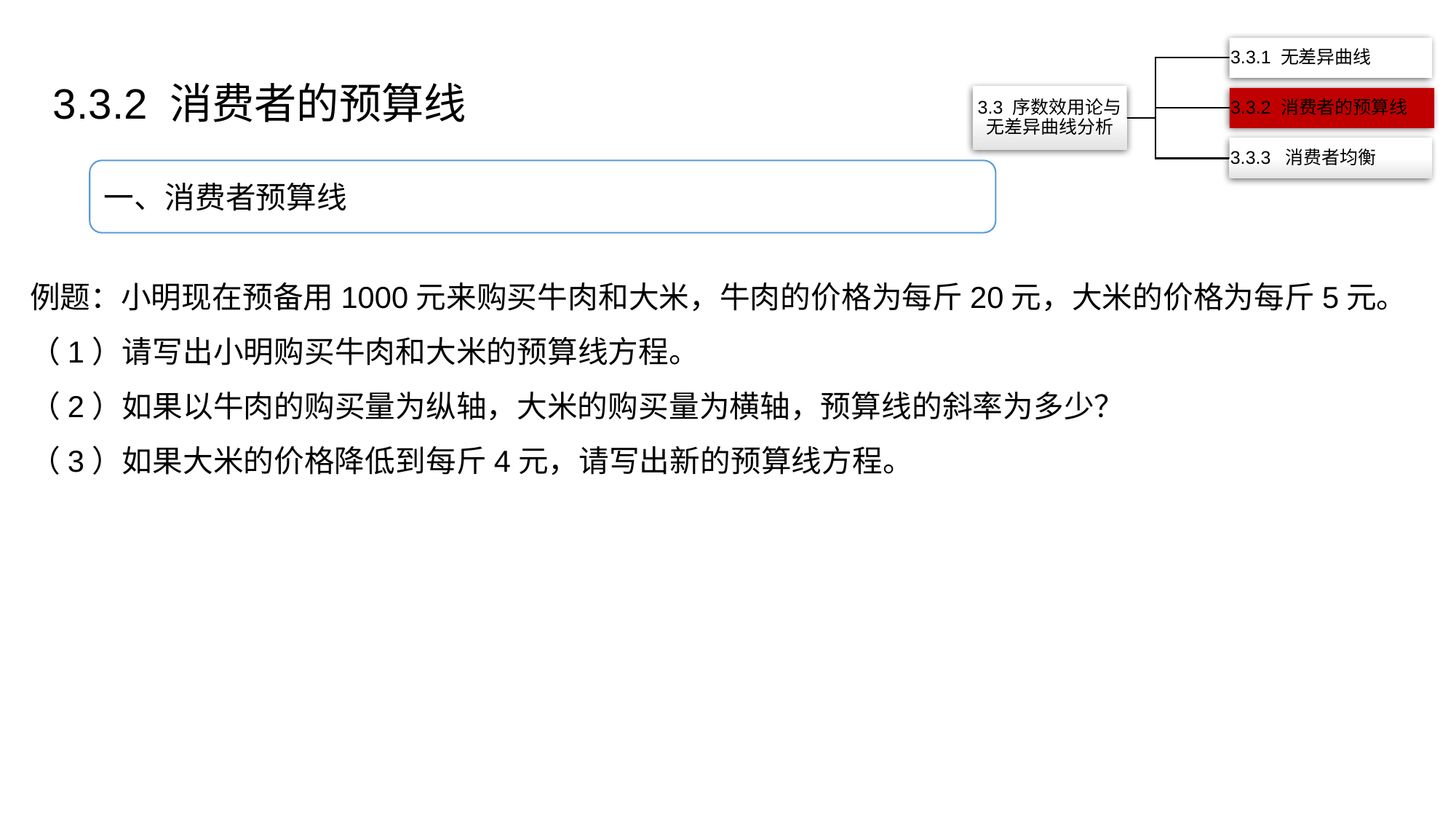

3.3 序数效用论与无差异曲线分析
3.3.1 无差异曲线
3.3.2 消费者的预算线
3.3.3  消费者均衡

3.3.2 消费者的预算线
一、消费者预算线
例题：小明现在预备用1000元来购买牛肉和大米，牛肉的价格为每斤20元，大米的价格为每斤5元。
（1）请写出小明购买牛肉和大米的预算线方程。
（2）如果以牛肉的购买量为纵轴，大米的购买量为横轴，预算线的斜率为多少？
（3）如果大米的价格降低到每斤4元，请写出新的预算线方程。